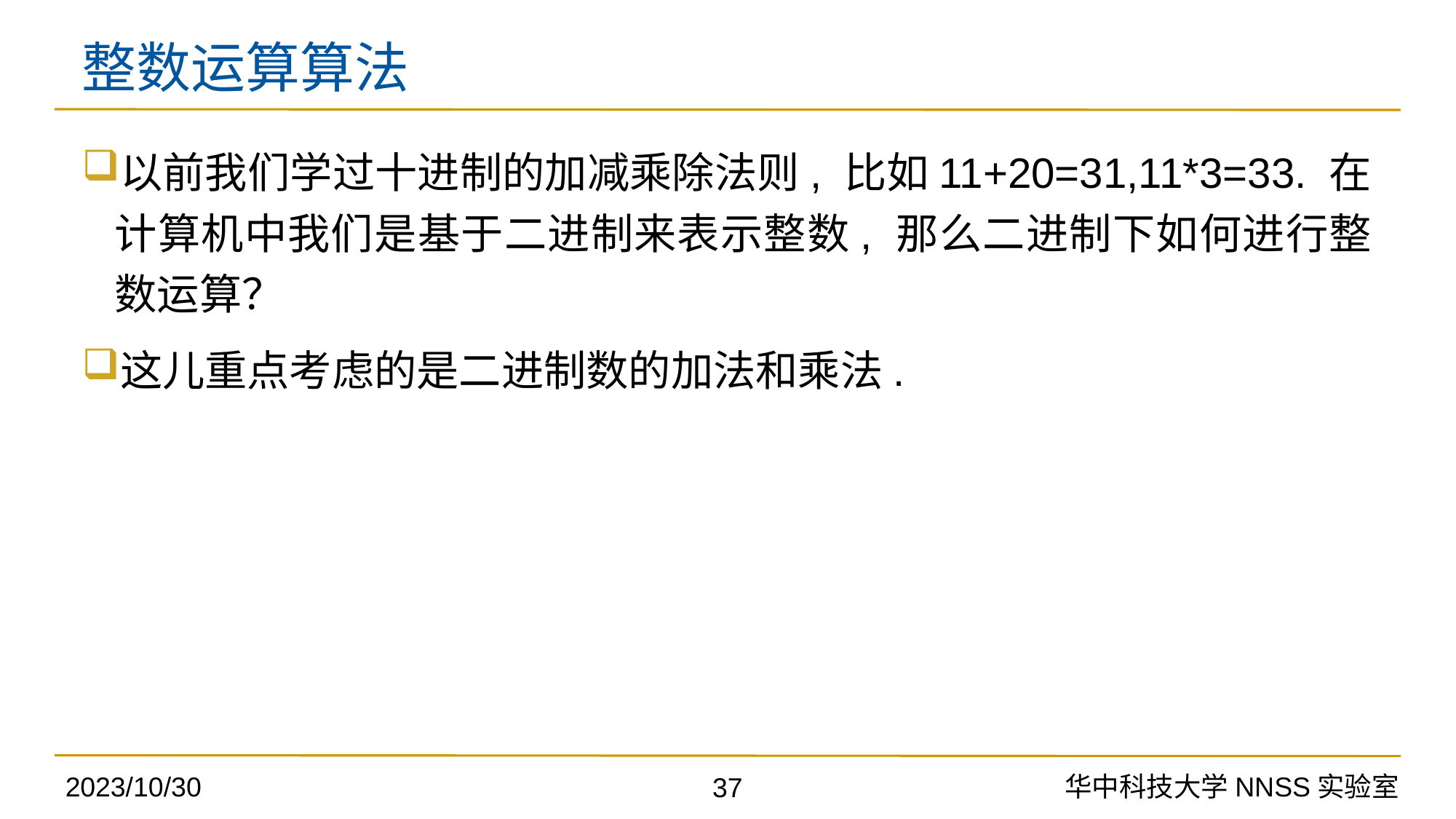

# 整数运算算法
以前我们学过十进制的加减乘除法则, 比如11+20=31,11*3=33. 在计算机中我们是基于二进制来表示整数, 那么二进制下如何进行整数运算？
这儿重点考虑的是二进制数的加法和乘法.
2023/10/30
华中科技大学NNSS实验室
37